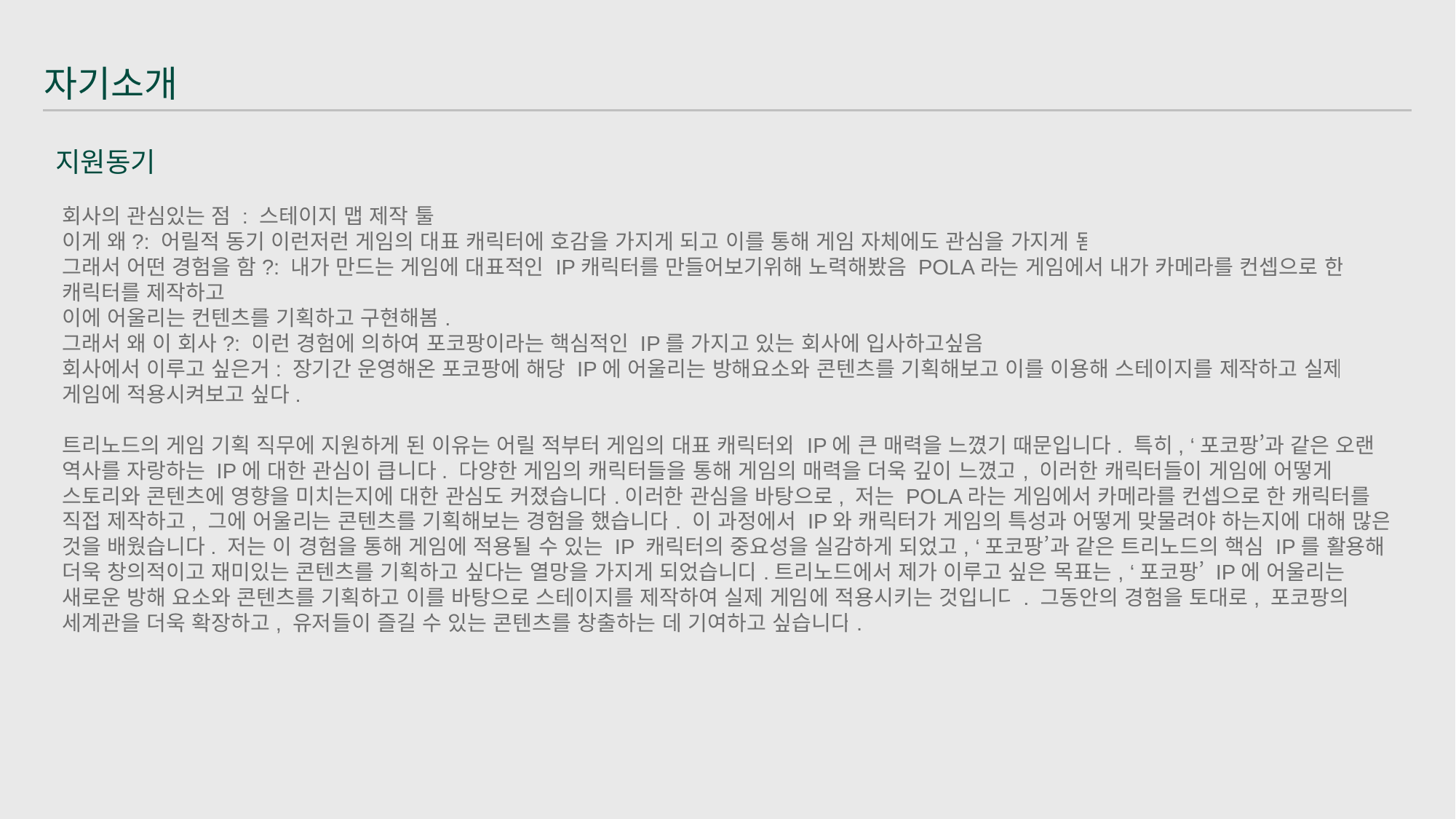

자기소개
지원동기
회사의 관심있는 점 : 스테이지 맵 제작 툴
이게 왜?: 어릴적 동기 이런저런 게임의 대표 캐릭터에 호감을 가지게 되고 이를 통해 게임 자체에도 관심을 가지게 됨
그래서 어떤 경험을 함?: 내가 만드는 게임에 대표적인 IP캐릭터를 만들어보기위해 노력해봤음 POLA라는 게임에서 내가 카메라를 컨셉으로 한 캐릭터를 제작하고
이에 어울리는 컨텐츠를 기획하고 구현해봄.
그래서 왜 이 회사?: 이런 경험에 의하여 포코팡이라는 핵심적인 IP를 가지고 있는 회사에 입사하고싶음
회사에서 이루고 싶은거: 장기간 운영해온 포코팡에 해당 IP에 어울리는 방해요소와 콘텐츠를 기획해보고 이를 이용해 스테이지를 제작하고 실제 게임에 적용시켜보고 싶다.

트리노드의 게임 기획 직무에 지원하게 된 이유는 어릴 적부터 게임의 대표 캐릭터와 IP에 큰 매력을 느꼈기 때문입니다. 특히, ‘포코팡’과 같은 오랜 역사를 자랑하는 IP에 대한 관심이 큽니다. 다양한 게임의 캐릭터들을 통해 게임의 매력을 더욱 깊이 느꼈고, 이러한 캐릭터들이 게임에 어떻게 스토리와 콘텐츠에 영향을 미치는지에 대한 관심도 커졌습니다.이러한 관심을 바탕으로, 저는 POLA라는 게임에서 카메라를 컨셉으로 한 캐릭터를 직접 제작하고, 그에 어울리는 콘텐츠를 기획해보는 경험을 했습니다. 이 과정에서 IP와 캐릭터가 게임의 특성과 어떻게 맞물려야 하는지에 대해 많은 것을 배웠습니다. 저는 이 경험을 통해 게임에 적용될 수 있는 IP 캐릭터의 중요성을 실감하게 되었고, ‘포코팡’과 같은 트리노드의 핵심 IP를 활용해 더욱 창의적이고 재미있는 콘텐츠를 기획하고 싶다는 열망을 가지게 되었습니다.트리노드에서 제가 이루고 싶은 목표는, ‘포코팡’ IP에 어울리는 새로운 방해 요소와 콘텐츠를 기획하고 이를 바탕으로 스테이지를 제작하여 실제 게임에 적용시키는 것입니다. 그동안의 경험을 토대로, 포코팡의 세계관을 더욱 확장하고, 유저들이 즐길 수 있는 콘텐츠를 창출하는 데 기여하고 싶습니다.